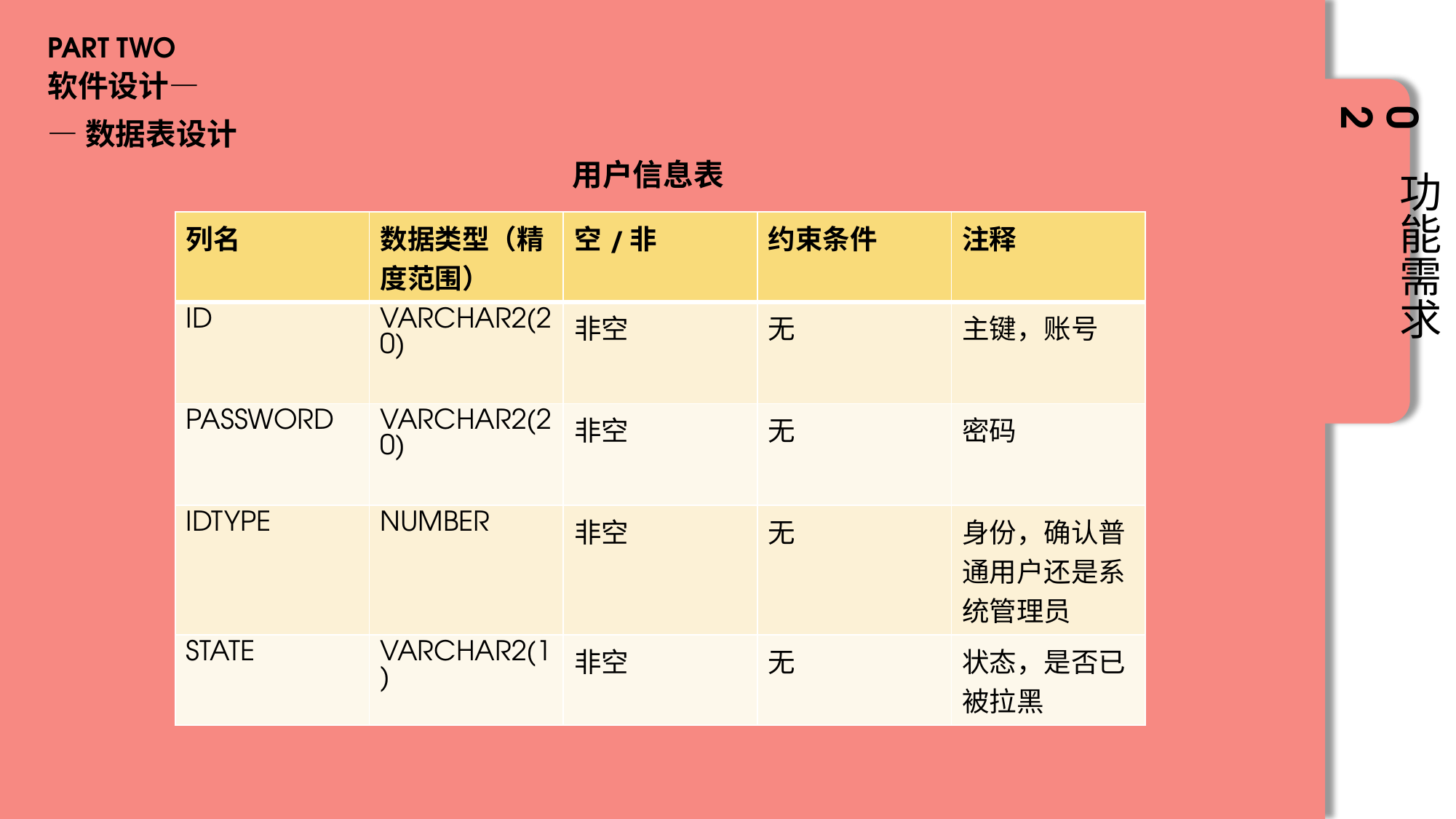

PART TWO
软件设计—
—数据表设计
02
用户信息表
功能需求

| 列名 | 数据类型（精度范围） | 空/非 | 约束条件 | 注释 |
| --- | --- | --- | --- | --- |
| ID | VARCHAR2(20) | 非空 | 无 | 主键，账号 |
| PASSWORD | VARCHAR2(20) | 非空 | 无 | 密码 |
| IDTYPE | NUMBER | 非空 | 无 | 身份，确认普通用户还是系统管理员 |
| STATE | VARCHAR2(1) | 非空 | 无 | 状态，是否已被拉黑 |